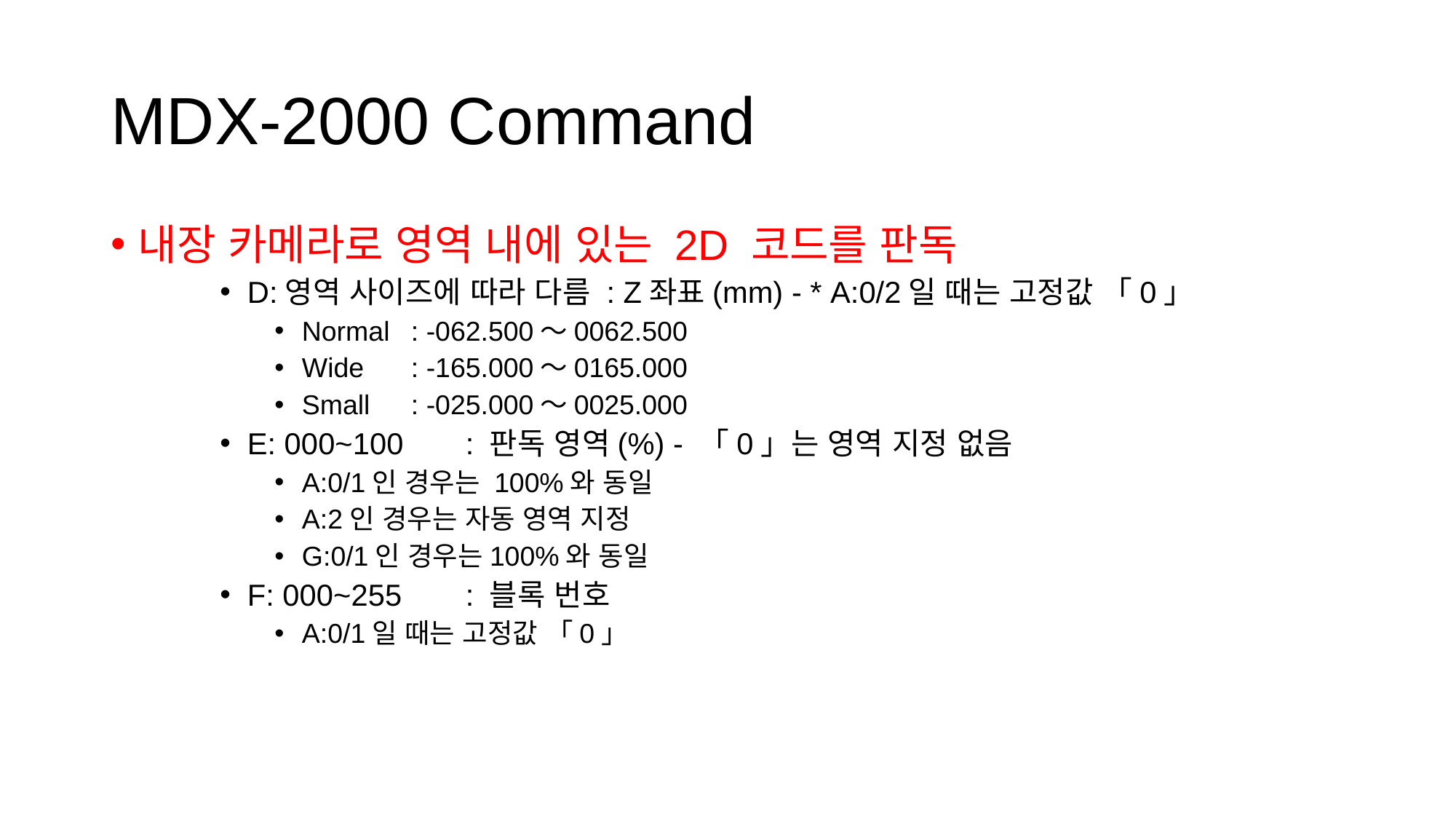

# MDX-2000 Command
내장 카메라로 영역 내에 있는 2D 코드를 판독
D:영역 사이즈에 따라 다름 : Z좌표(mm) - * A:0/2일 때는 고정값 「0」
Normal 	: -062.500～0062.500
Wide 	: -165.000～0165.000
Small 	: -025.000～0025.000
E: 000~100	: 판독 영역(%) - 「0」는 영역 지정 없음
A:0/1인 경우는 100%와 동일
A:2인 경우는 자동 영역 지정
G:0/1인 경우는100%와 동일
F: 000~255	: 블록 번호
A:0/1일 때는 고정값 「0」